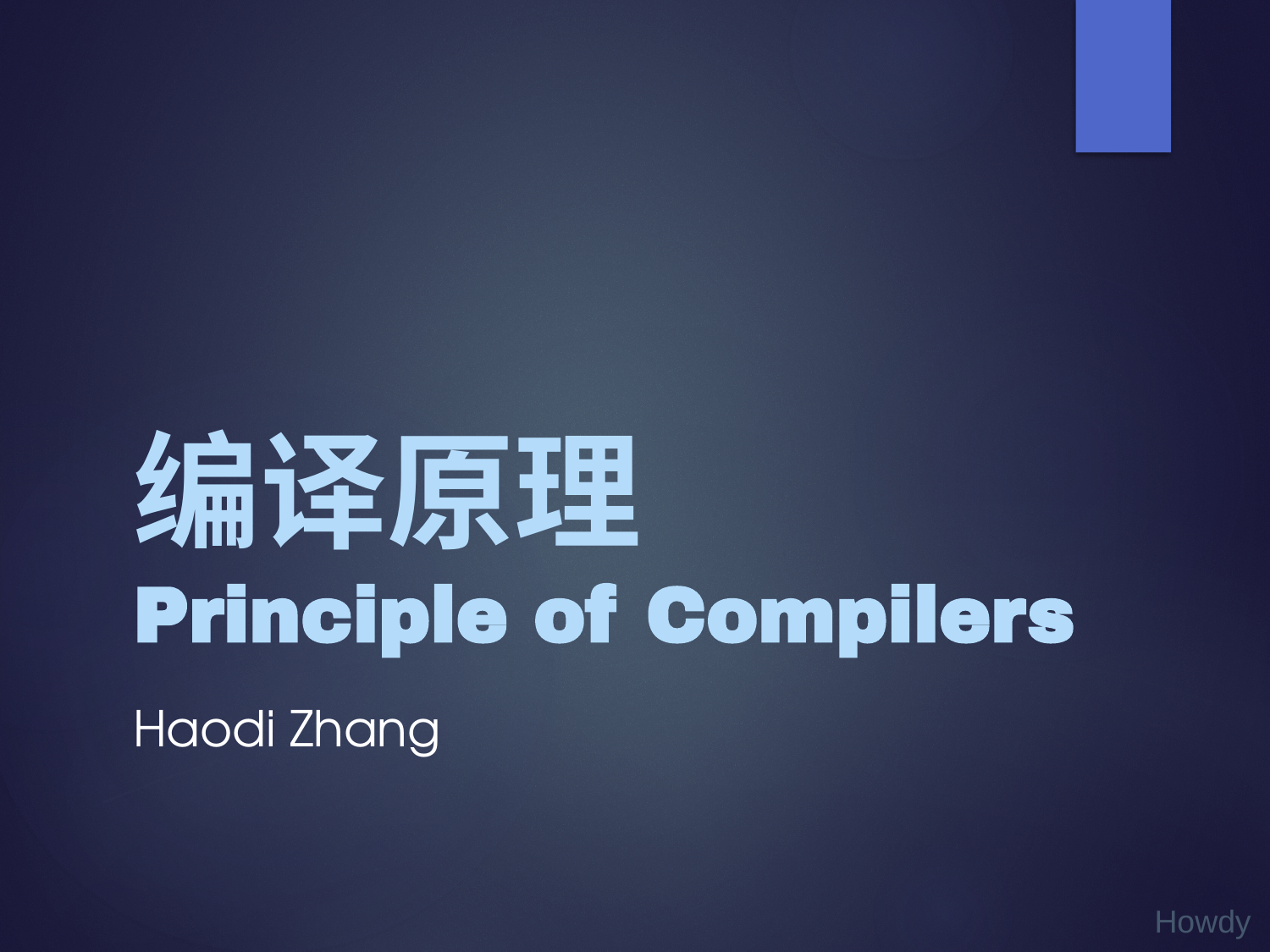

# 编译原理 Principle of Compilers
Haodi Zhang